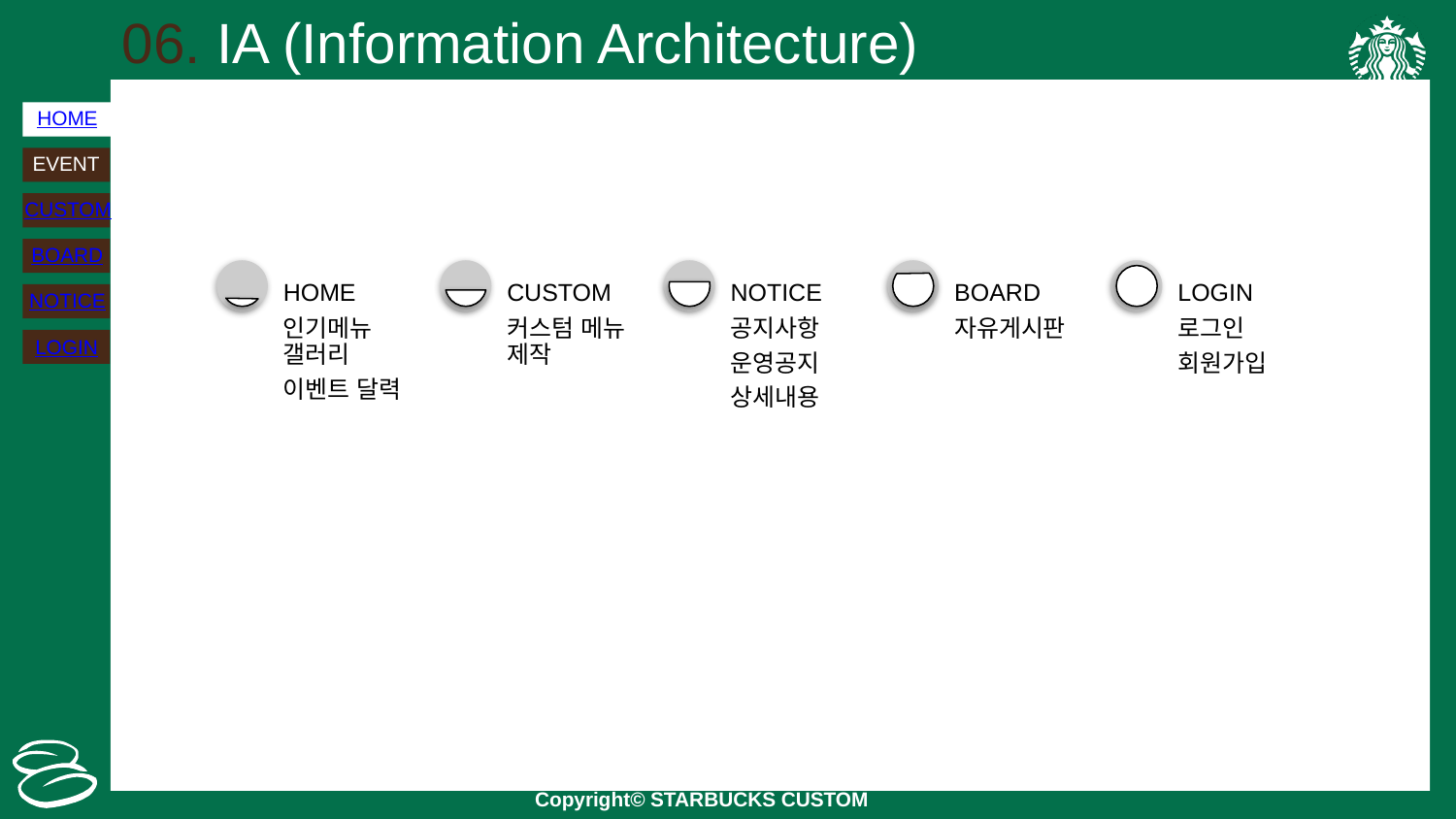

06. IA (Information Architecture)
HOME

EVENT

CUSTOM

BOARD

NOTICE

LOGIN

인기메뉴 갤러리
이벤트 달력
HOME
커스텀 메뉴 제작
CUSTOM
공지사항
운영공지
상세내용
NOTICE
자유게시판
BOARD
로그인
회원가입
LOGIN